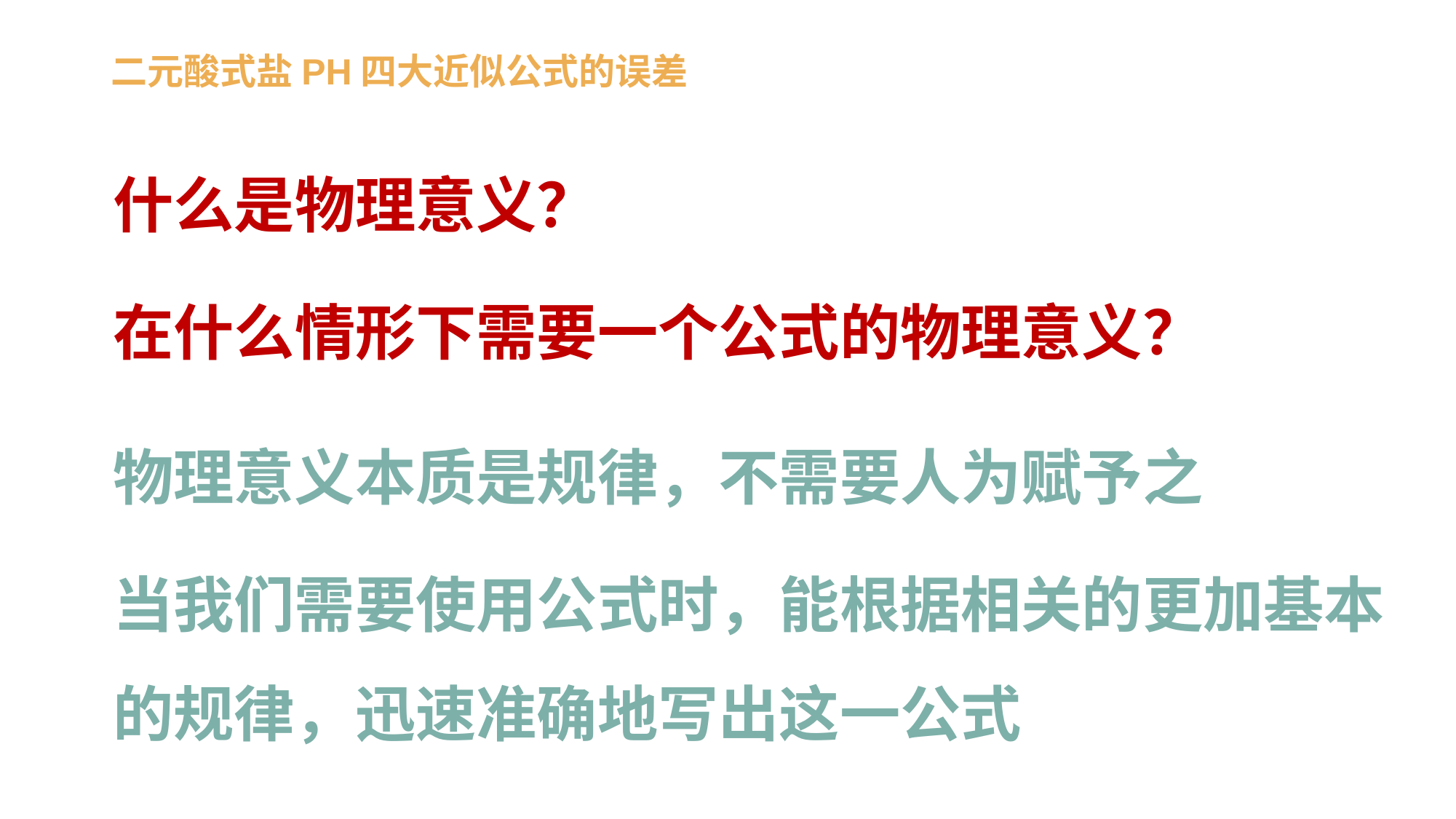

# 二元酸式盐PH四大近似公式的误差
什么是物理意义？
在什么情形下需要一个公式的物理意义？
物理意义本质是规律，不需要人为赋予之
当我们需要使用公式时，能根据相关的更加基本的规律，迅速准确地写出这一公式
31